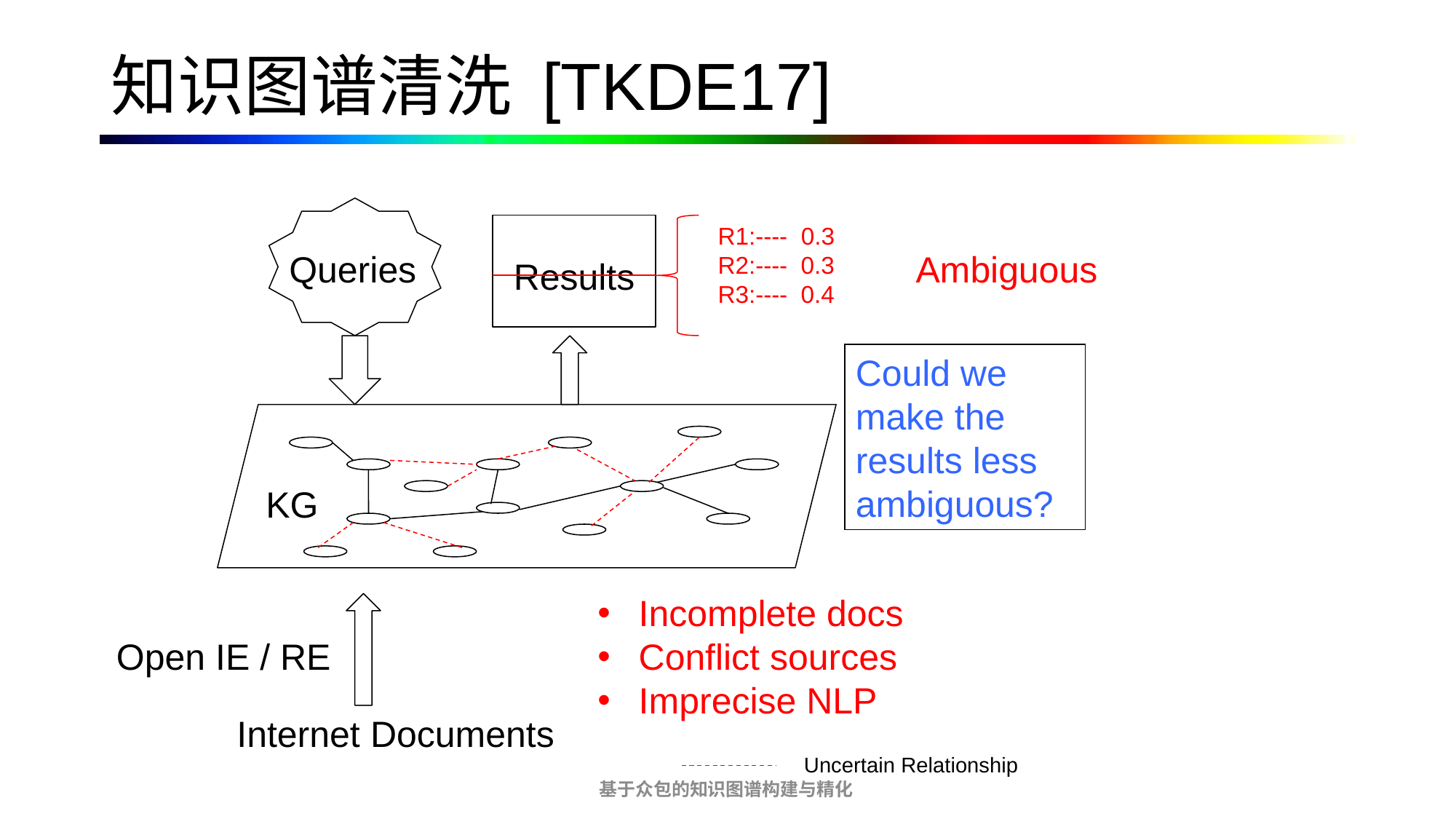

# 知识图谱清洗 [TKDE17]

Results

R1:----  0.3
R2:----  0.3
R3:----  0.4
Queries
Ambiguous

Could we make the results less ambiguous?

KG
Incomplete docs
Conflict sources
Imprecise NLP

Open IE / RE
Internet Documents
Uncertain Relationship
19

基于众包的知识图谱构建与精化